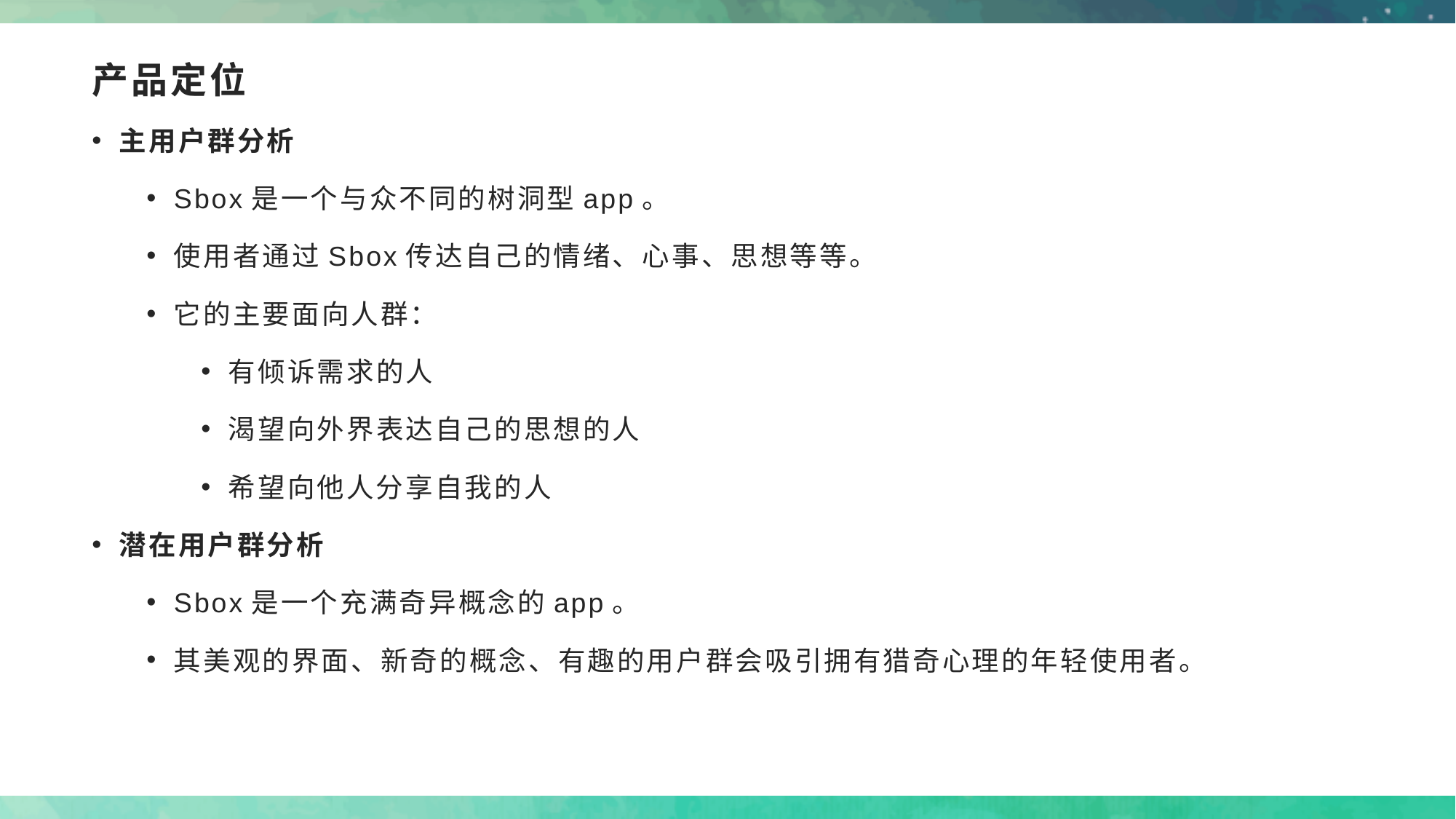

# 产品定位
主用户群分析
Sbox是一个与众不同的树洞型app。
使用者通过Sbox传达自己的情绪、心事、思想等等。
它的主要面向人群：
有倾诉需求的人
渴望向外界表达自己的思想的人
希望向他人分享自我的人
潜在用户群分析
Sbox是一个充满奇异概念的app。
其美观的界面、新奇的概念、有趣的用户群会吸引拥有猎奇心理的年轻使用者。